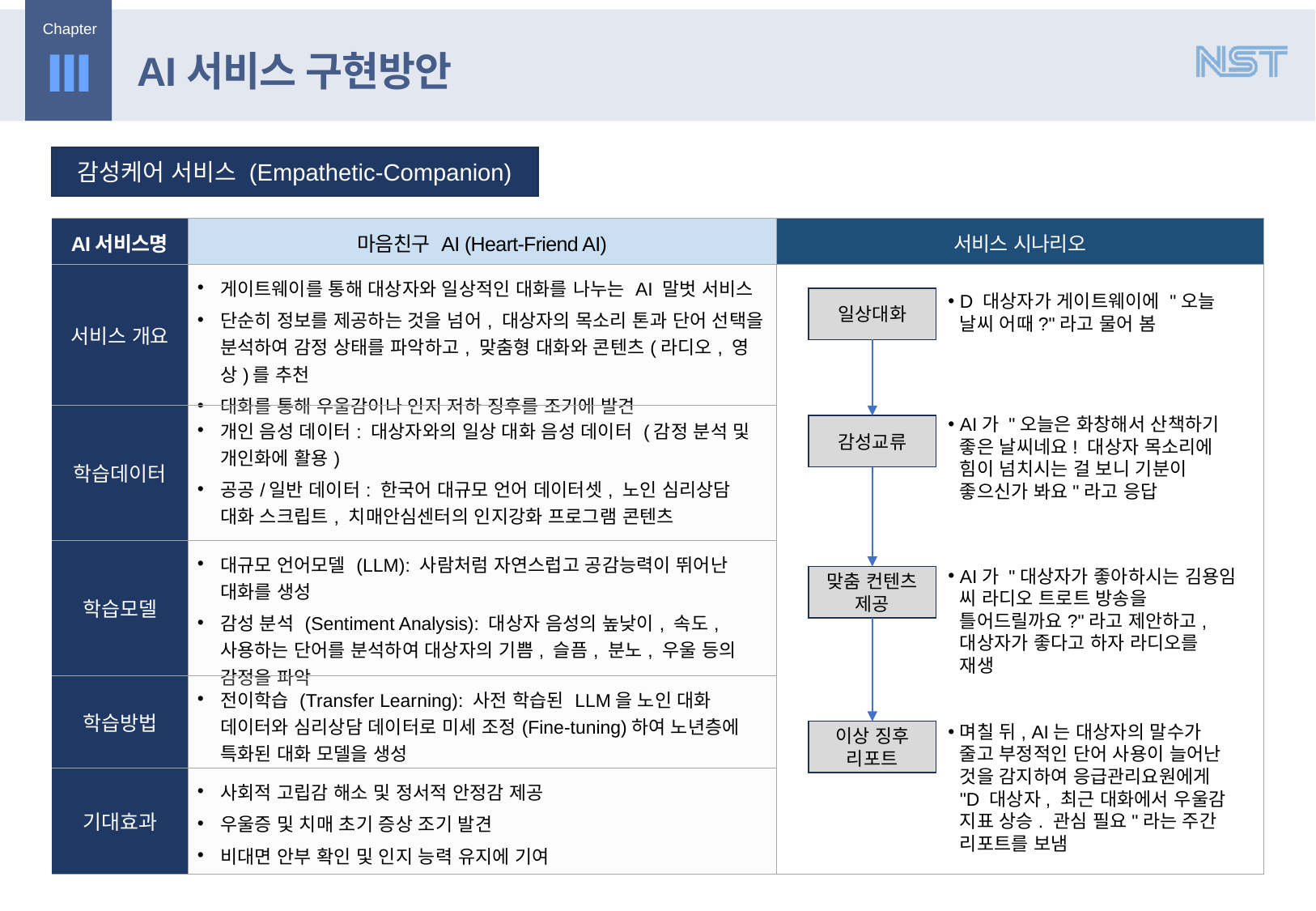

Ⅲ
AI서비스 구현방안
감성케어 서비스 (Empathetic-Companion)
| AI서비스명 | 마음친구 AI (Heart-Friend AI) | 서비스 시나리오 |
| --- | --- | --- |
| 서비스 개요 | 게이트웨이를 통해 대상자와 일상적인 대화를 나누는 AI 말벗 서비스 단순히 정보를 제공하는 것을 넘어, 대상자의 목소리 톤과 단어 선택을 분석하여 감정 상태를 파악하고, 맞춤형 대화와 콘텐츠(라디오, 영상)를 추천 대화를 통해 우울감이나 인지 저하 징후를 조기에 발견 |  |
| 학습데이터 | 개인 음성 데이터: 대상자와의 일상 대화 음성 데이터 (감정 분석 및 개인화에 활용) 공공/일반 데이터: 한국어 대규모 언어 데이터셋, 노인 심리상담 대화 스크립트, 치매안심센터의 인지강화 프로그램 콘텐츠 |  |
| 학습모델 | 대규모 언어모델 (LLM): 사람처럼 자연스럽고 공감능력이 뛰어난 대화를 생성 감성 분석 (Sentiment Analysis): 대상자 음성의 높낮이, 속도, 사용하는 단어를 분석하여 대상자의 기쁨, 슬픔, 분노, 우울 등의 감정을 파악 |  |
| 학습방법 | 전이학습 (Transfer Learning): 사전 학습된 LLM을 노인 대화 데이터와 심리상담 데이터로 미세 조정(Fine-tuning)하여 노년층에 특화된 대화 모델을 생성 |  |
| 기대효과 | 사회적 고립감 해소 및 정서적 안정감 제공 우울증 및 치매 초기 증상 조기 발견 비대면 안부 확인 및 인지 능력 유지에 기여 |  |
D 대상자가 게이트웨이에 "오늘 날씨 어때?"라고 물어 봄
일상대화
AI가 "오늘은 화창해서 산책하기 좋은 날씨네요! 대상자 목소리에 힘이 넘치시는 걸 보니 기분이 좋으신가 봐요"라고 응답
감성교류
AI가 "대상자가 좋아하시는 김용임 씨 라디오 트로트 방송을 틀어드릴까요?"라고 제안하고, 대상자가 좋다고 하자 라디오를 재생
맞춤 컨텐츠 제공
며칠 뒤, AI는 대상자의 말수가 줄고 부정적인 단어 사용이 늘어난 것을 감지하여 응급관리요원에게 "D 대상자, 최근 대화에서 우울감 지표 상승. 관심 필요"라는 주간 리포트를 보냄
이상 징후 리포트